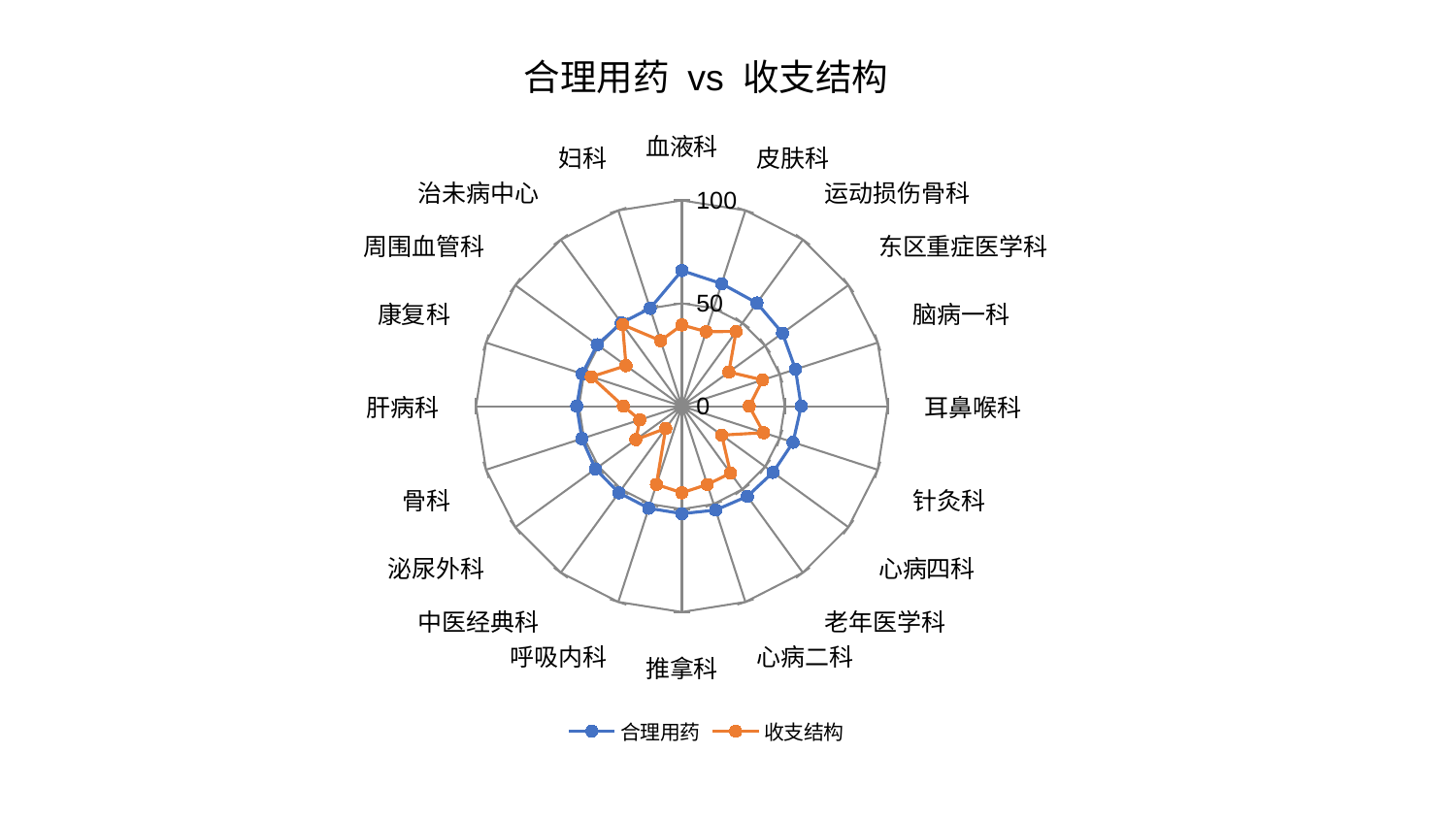

### Chart: 合理用药 vs 收支结构

| Category | 合理用药 | 收支结构 |
|---|---|---|
| 血液科 | 65.89526001745492 | 39.462993278378924 |
| 皮肤科 | 62.602919790978376 | 38.092164051237255 |
| 运动损伤骨科 | 62.004778141130515 | 44.847484255337335 |
| 东区重症医学科 | 60.418948706555796 | 28.24149254940553 |
| 脑病一科 | 58.031045252733506 | 41.30229258467876 |
| 耳鼻喉科 | 57.976760334749905 | 32.733330940076364 |
| 针灸科 | 56.810050234347564 | 41.749683344987474 |
| 心病四科 | 54.71515900307318 | 23.958348304726986 |
| 老年医学科 | 54.1589397558921 | 40.24453121916466 |
| 心病二科 | 53.07960247488411 | 40.02298530793634 |
| 推拿科 | 52.21526220094885 | 42.086565770835215 |
| 呼吸内科 | 52.136443008345736 | 40.01037796719541 |
| 中医经典科 | 52.016446096100914 | 13.374257978356525 |
| 泌尿外科 | 51.897472583656295 | 27.65648073277205 |
| 骨科 | 51.06385518986239 | 21.470417008762816 |
| 肝病科 | 51.06333020363061 | 28.407819344700044 |
| 康复科 | 50.92218119574676 | 46.27337713009612 |
| 周围血管科 | 50.82724970869987 | 33.53320565161129 |
| 治未病中心 | 50.003630184654654 | 48.98737180577059 |
| 妇科 | 49.98118839572797 | 33.46539645332837 |
56